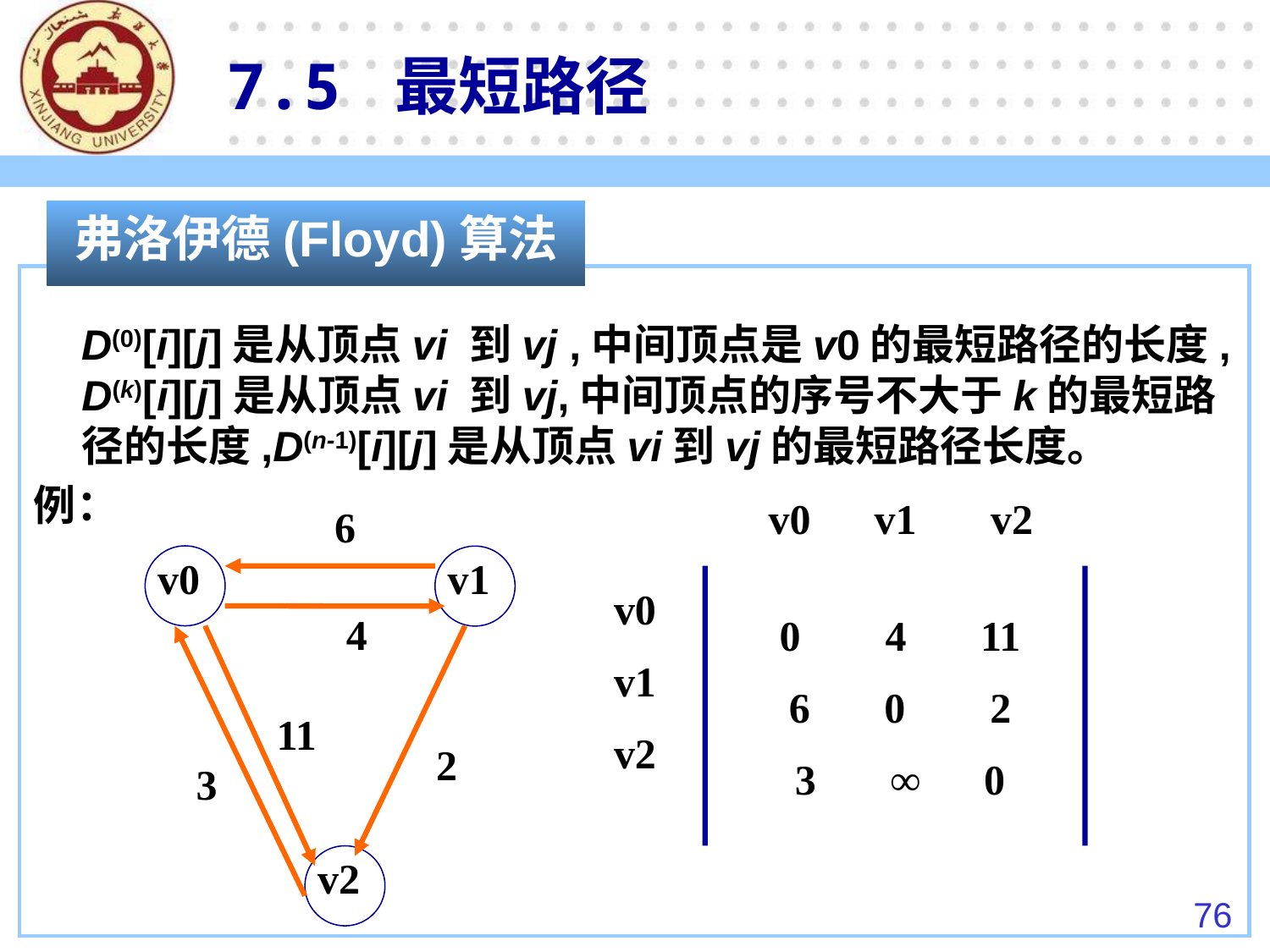

7.5 最短路径
弗洛伊德(Floyd)算法

    D(0)[i][j]是从顶点vi 到vj ,中间顶点是v0的最短路径的长度,D(k)[i][j]是从顶点vi 到vj,中间顶点的序号不大于k的最短路径的长度,D(n-1)[i][j]是从顶点vi到vj的最短路径长度。
例：

  v0      v1       v2

v0
v1
v2
0        4       11
6       0        2
3       ∞      0
6

v0

v1

4

11
2
3

v2
76